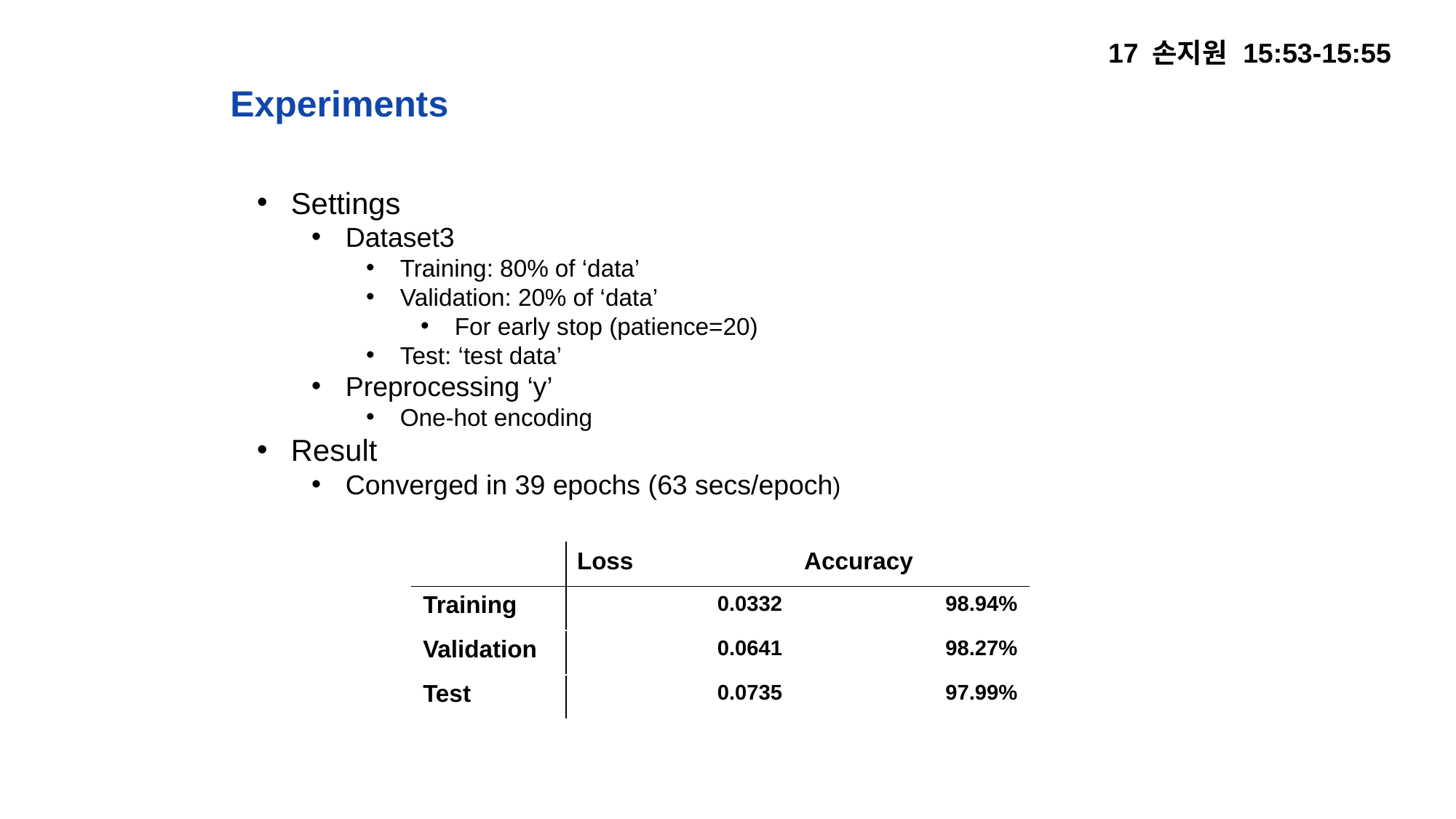

# 17 손지원 15:53-15:55
Experiments
Settings
Dataset3
Training: 80% of ‘data’
Validation: 20% of ‘data’
For early stop (patience=20)
Test: ‘test data’
Preprocessing ‘y’
One-hot encoding
Result
Converged in 39 epochs (63 secs/epoch)

|  | Loss | Accuracy |
| --- | --- | --- |
| Training | 0.0332 | 98.94% |
| Validation | 0.0641 | 98.27% |
| Test | 0.0735 | 97.99% |